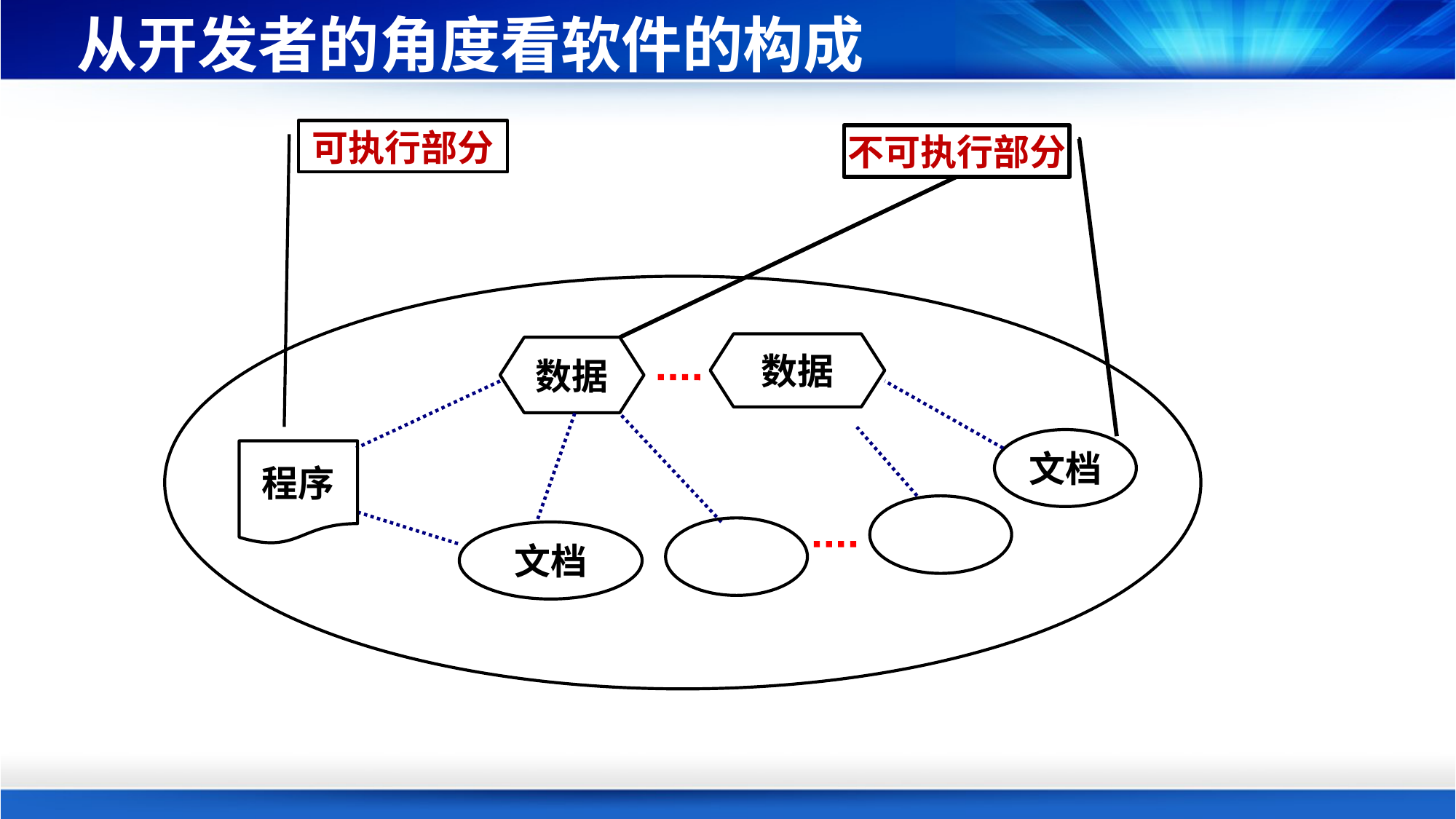

# 从开发者的角度看软件的构成
可执行部分
不可执行部分

数据
数据

文档
程序

文档